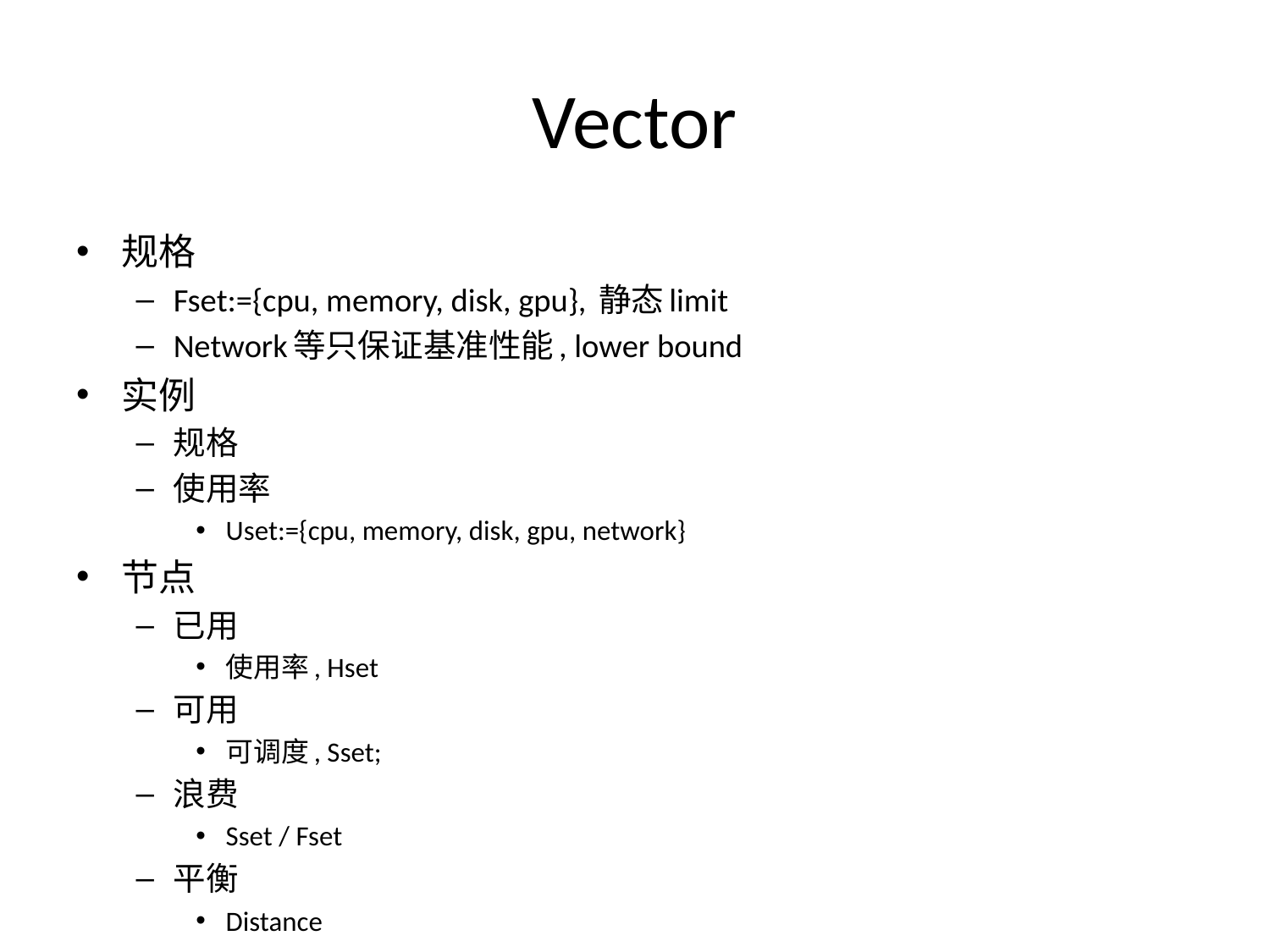

# Vector
规格
Fset:={cpu, memory, disk, gpu}, 静态limit
Network等只保证基准性能, lower bound
实例
规格
使用率
Uset:={cpu, memory, disk, gpu, network}
节点
已用
使用率, Hset
可用
可调度, Sset;
浪费
Sset / Fset
平衡
Distance